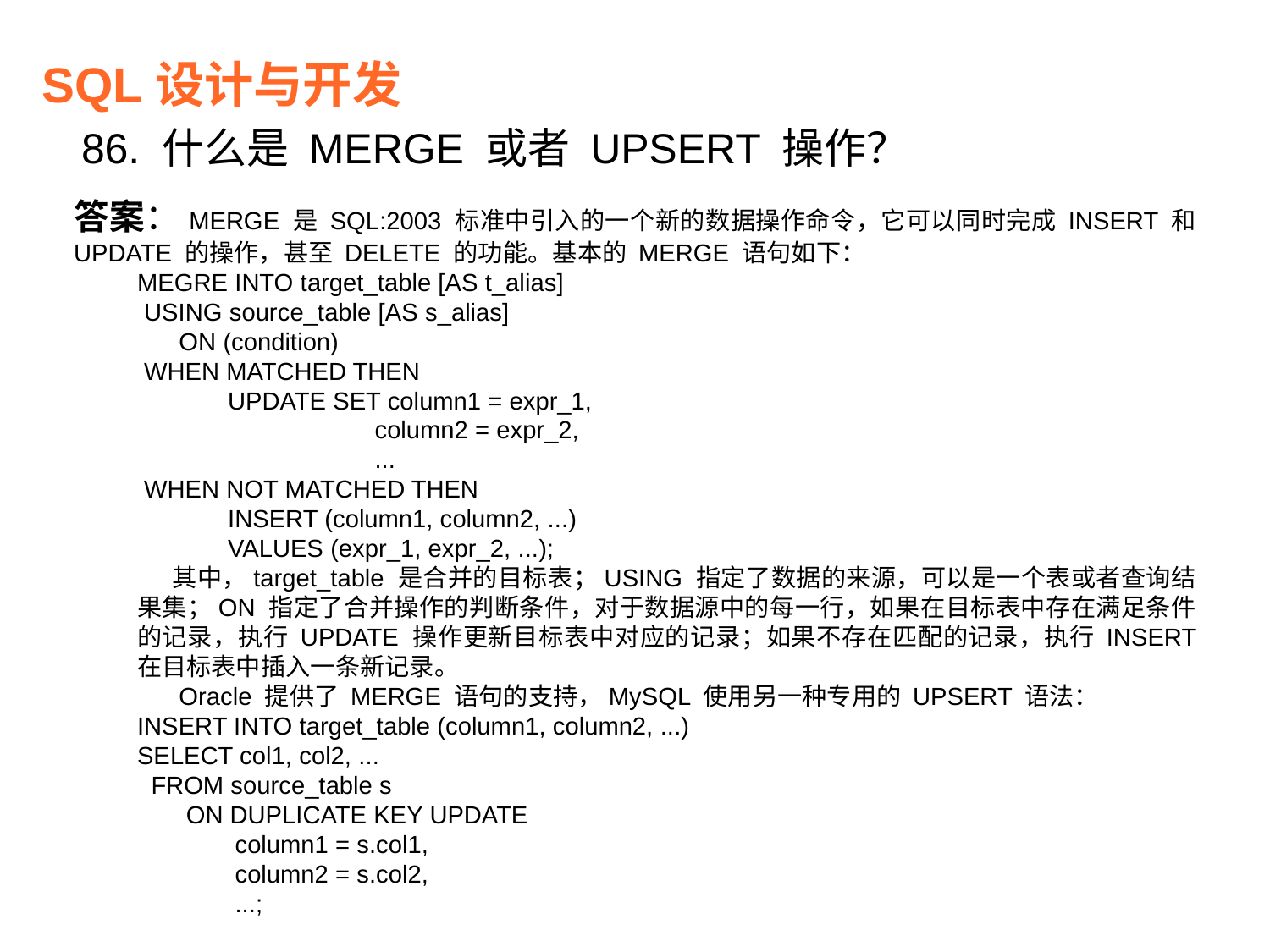

SQL设计与开发
86. 什么是 MERGE 或者 UPSERT 操作？
答案：MERGE 是 SQL:2003 标准中引入的一个新的数据操作命令，它可以同时完成 INSERT 和 UPDATE 的操作，甚至 DELETE 的功能。基本的 MERGE 语句如下：
MEGRE INTO target_table [AS t_alias]
 USING source_table [AS s_alias]
      ON (condition)
 WHEN MATCHED THEN
             UPDATE SET column1 = expr_1,
                                  column2 = expr_2,
                                  ...
 WHEN NOT MATCHED THEN
             INSERT (column1, column2, ...)
             VALUES (expr_1, expr_2, ...);
     其中，target_table 是合并的目标表；USING 指定了数据的来源，可以是一个表或者查询结果集；ON 指定了合并操作的判断条件，对于数据源中的每一行，如果在目标表中存在满足条件的记录，执行 UPDATE 操作更新目标表中对应的记录；如果不存在匹配的记录，执行 INSERT 在目标表中插入一条新记录。
      Oracle 提供了 MERGE 语句的支持，MySQL 使用另一种专用的 UPSERT 语法：
INSERT INTO target_table (column1, column2, ...)
SELECT col1, col2, ...
  FROM source_table s
       ON DUPLICATE KEY UPDATE
              column1 = s.col1,
              column2 = s.col2,
              ...;